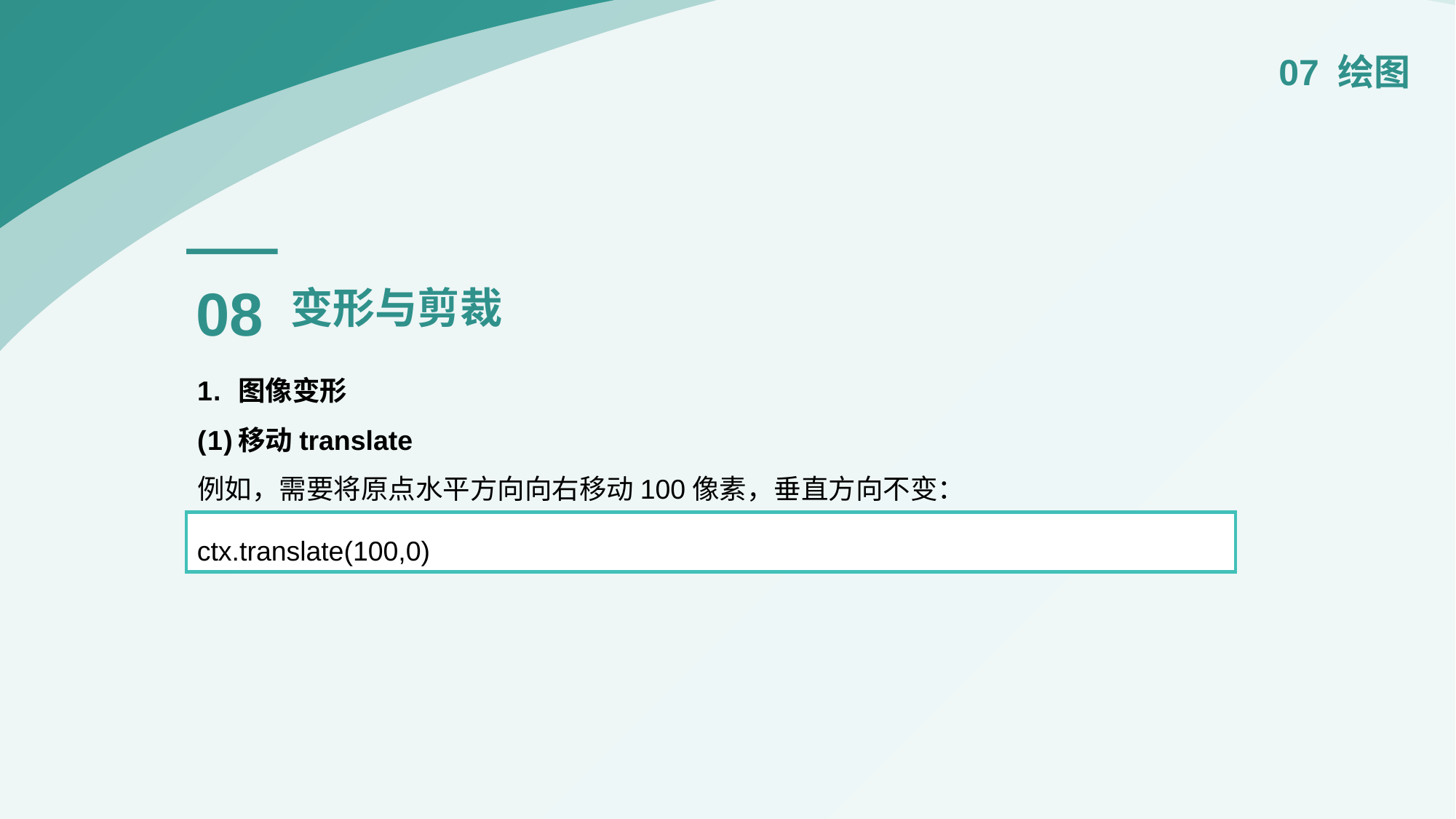

07 绘图
08

变形与剪裁
图像变形
移动translate
例如，需要将原点水平方向向右移动100像素，垂直方向不变：

ctx.translate(100,0)